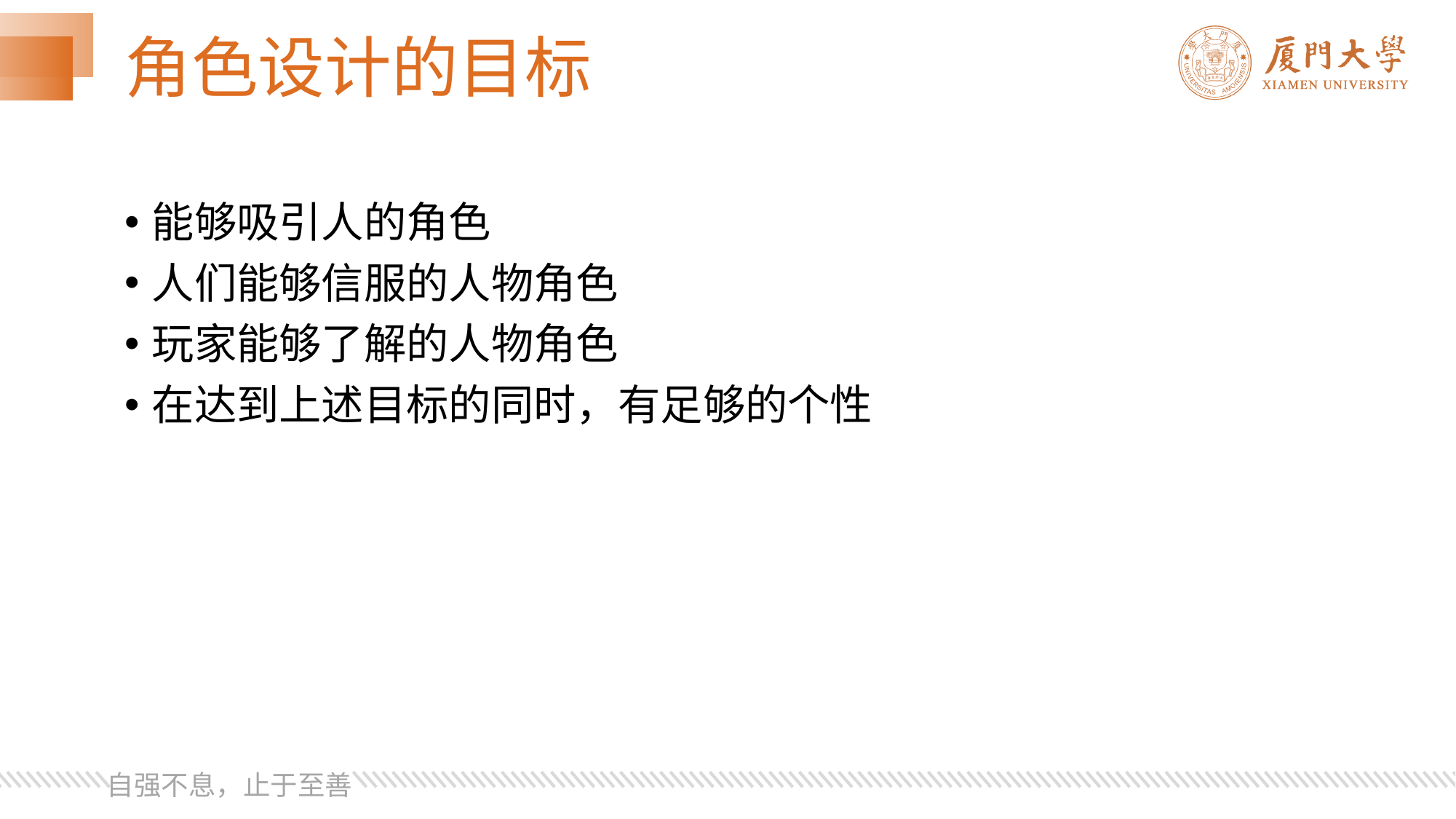

# 角色设计的目标
能够吸引人的角色
人们能够信服的人物角色
玩家能够了解的人物角色
在达到上述目标的同时，有足够的个性